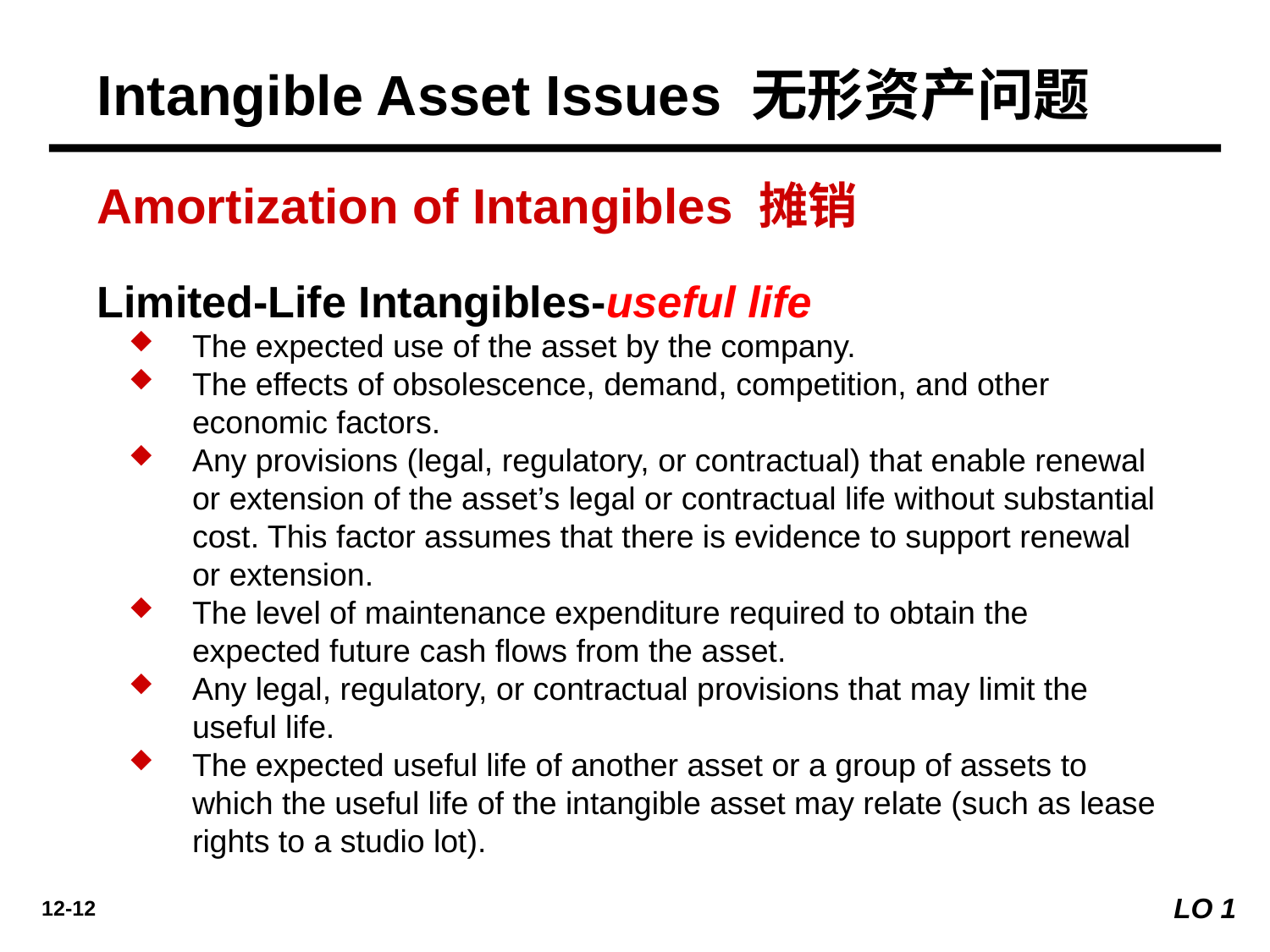

Intangible Asset Issues 无形资产问题

Amortization of Intangibles 摊销
Limited-Life Intangibles-useful life
The expected use of the asset by the company.
The effects of obsolescence, demand, competition, and other economic factors.
Any provisions (legal, regulatory, or contractual) that enable renewal or extension of the asset’s legal or contractual life without substantial cost. This factor assumes that there is evidence to support renewal or extension.
The level of maintenance expenditure required to obtain the expected future cash flows from the asset.
Any legal, regulatory, or contractual provisions that may limit the useful life.
The expected useful life of another asset or a group of assets to which the useful life of the intangible asset may relate (such as lease rights to a studio lot).

LO 1